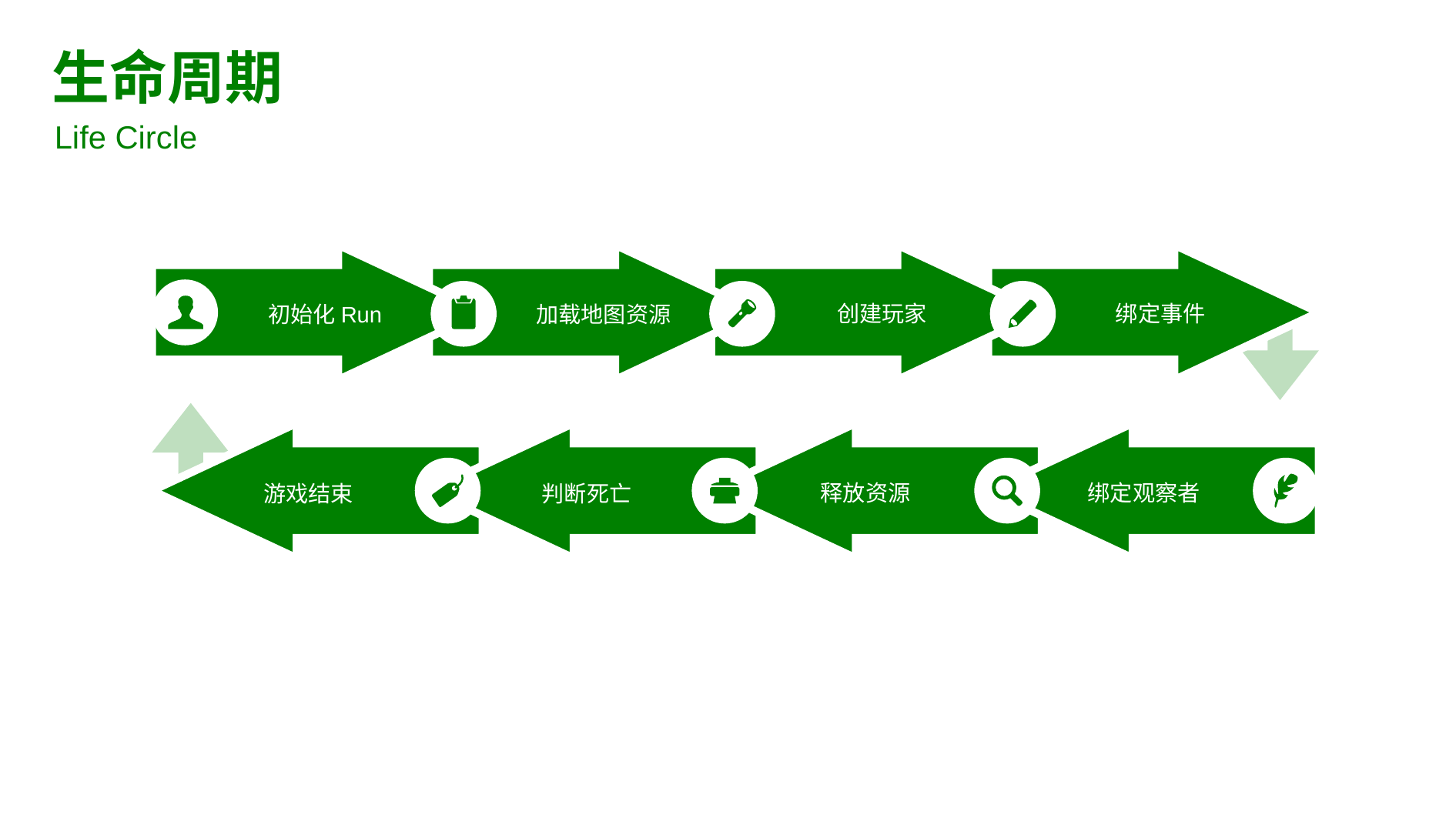

生命周期
Life Circle

创建玩家
绑定事件
初始化Run
加载地图资源

释放资源
绑定观察者
游戏结束
判断死亡